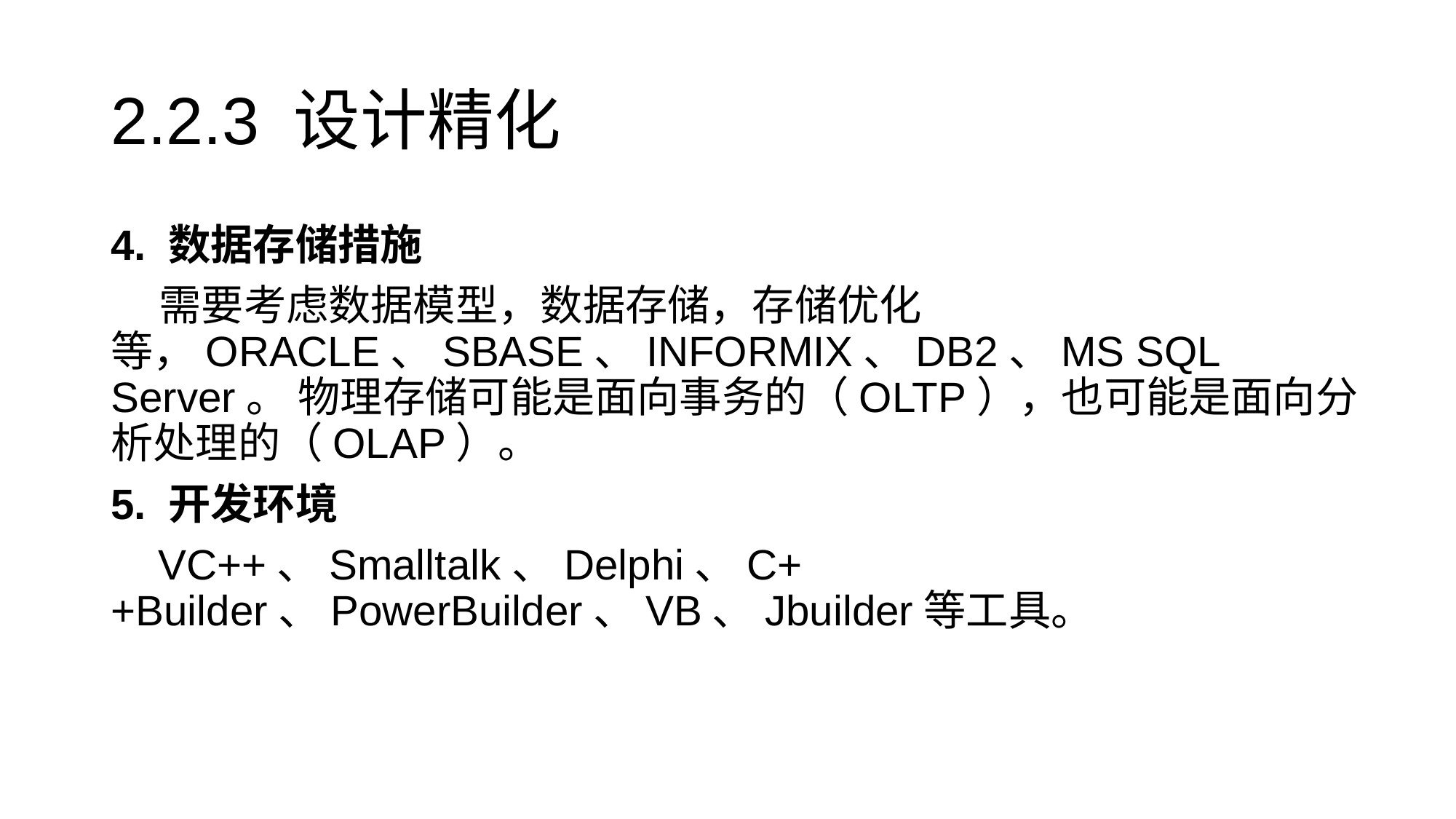

# 2.2.3 设计精化
4. 数据存储措施
    需要考虑数据模型，数据存储，存储优化等，ORACLE、SBASE、INFORMIX、DB2、MS SQL Server。 物理存储可能是面向事务的（OLTP），也可能是面向分析处理的（OLAP）。
5. 开发环境
    VC++、Smalltalk、Delphi、C++Builder、PowerBuilder、VB、Jbuilder等工具。